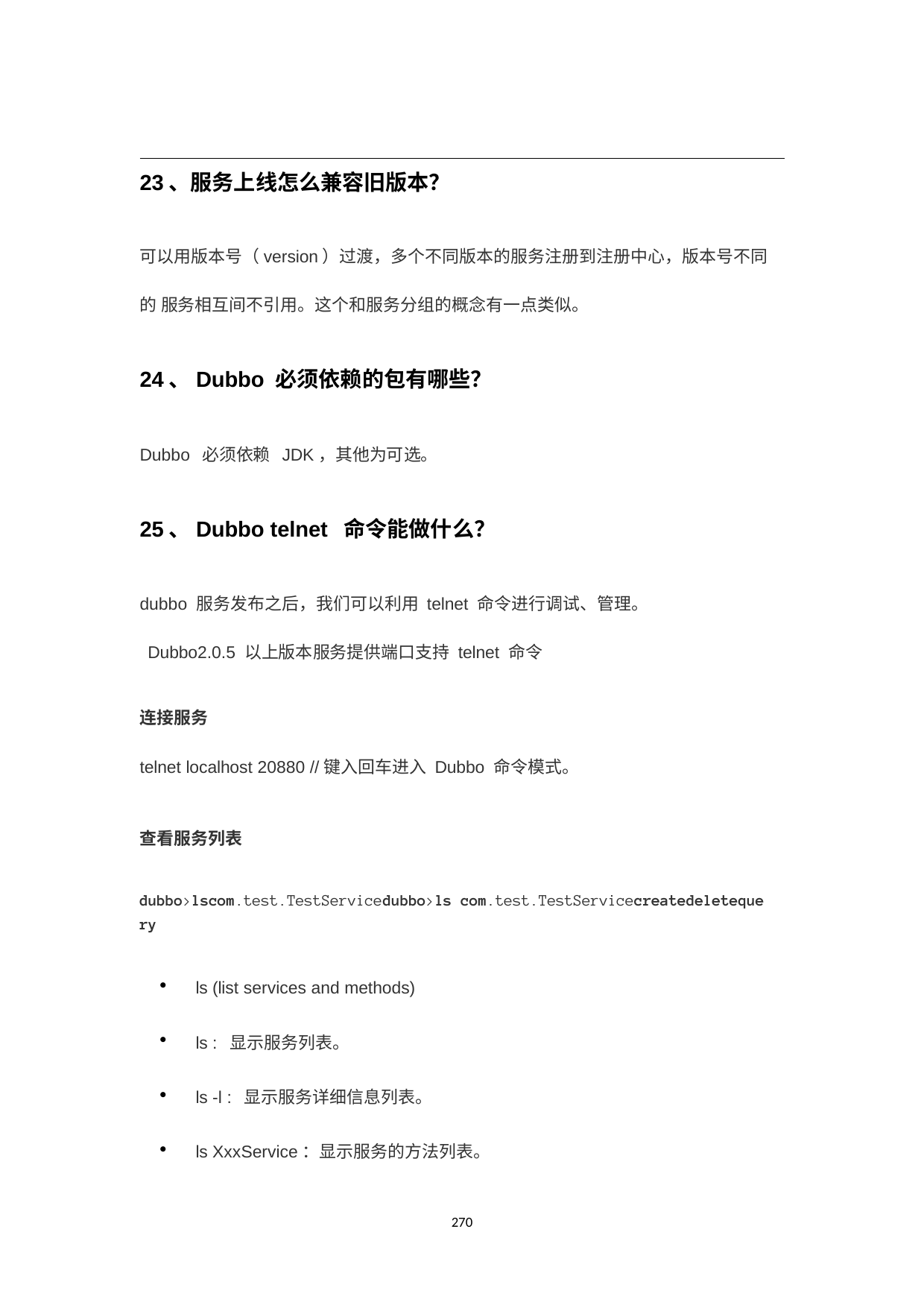

23、服务上线怎么兼容旧版本？

可以用版本号（version）过渡，多个不同版本的服务注册到注册中心，版本号不同的 服务相互间不引用。这个和服务分组的概念有一点类似。

24、Dubbo 必须依赖的包有哪些？

Dubbo 必须依赖 JDK，其他为可选。

25、Dubbo telnet 命令能做什么？

dubbo 服务发布之后，我们可以利用 telnet 命令进行调试、管理。 Dubbo2.0.5 以上版本服务提供端口支持telnet 命令
连接服务

telnet localhost 20880 //键入回车进入Dubbo 命令模式。
查看服务列表

dubbo>lscom.test.TestServicedubbo>ls com.test.TestServicecreatedeleteque  ry

ls (list services and methods)

ls : 显示服务列表。

ls -l : 显示服务详细信息列表。

ls XxxService：显示服务的方法列表。
270